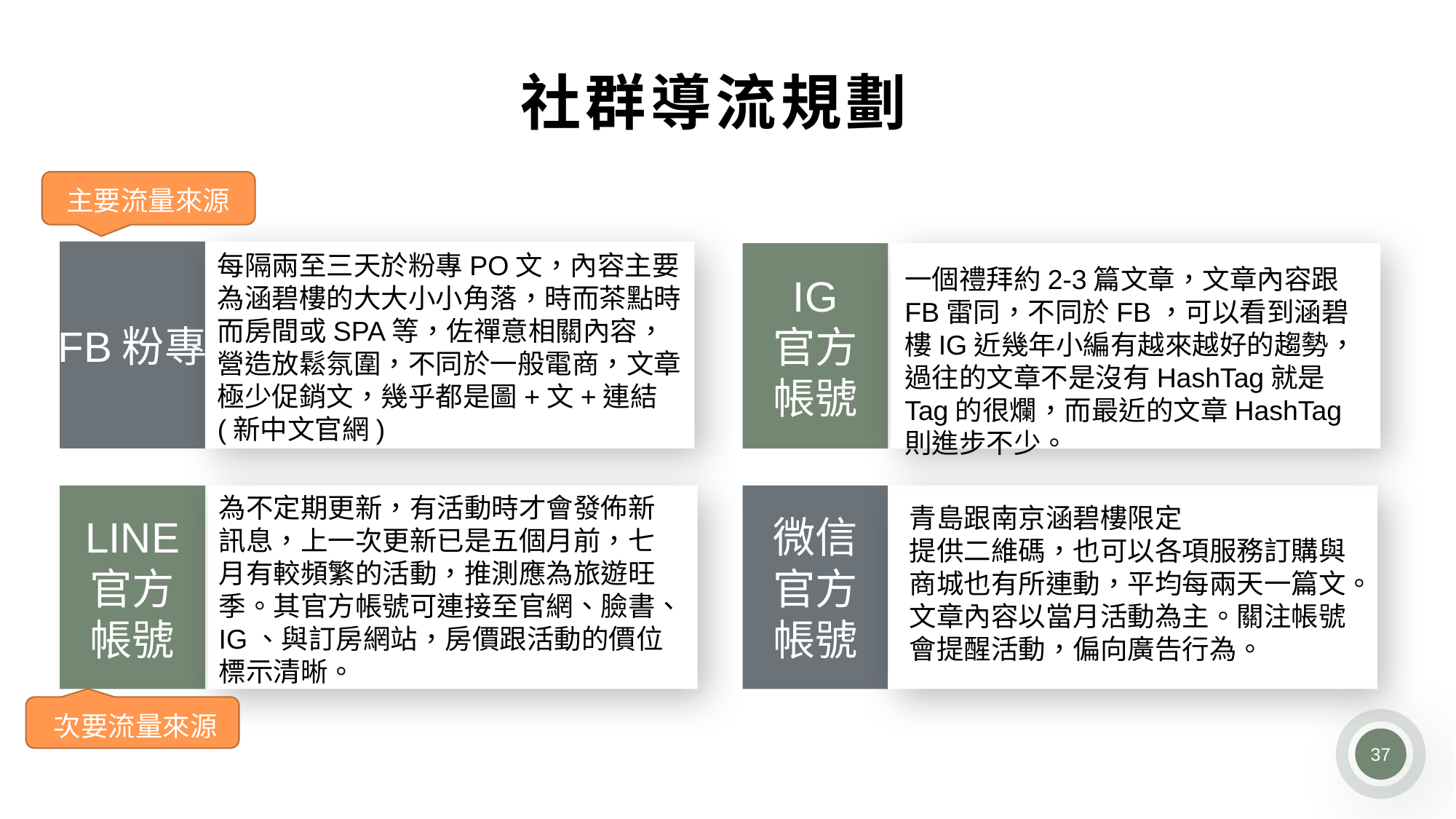

社群導流規劃

主要流量來源

FB粉專
IG
官方
帳號
每隔兩至三天於粉專PO文，內容主要為涵碧樓的大大小小角落，時而茶點時而房間或SPA等，佐禪意相關內容，營造放鬆氛圍，不同於一般電商，文章極少促銷文，幾乎都是圖+文+連結(新中文官網)

一個禮拜約2-3篇文章，文章內容跟FB雷同，不同於FB，可以看到涵碧樓IG近幾年小編有越來越好的趨勢，過往的文章不是沒有HashTag就是Tag的很爛，而最近的文章HashTag則進步不少。
LINE
官方
帳號
為不定期更新，有活動時才會發佈新訊息，上一次更新已是五個月前，七月有較頻繁的活動，推測應為旅遊旺季。其官方帳號可連接至官網、臉書、IG、與訂房網站，房價跟活動的價位標示清晰。

微信
官方
帳號
青島跟南京涵碧樓限定
提供二維碼，也可以各項服務訂購與商城也有所連動，平均每兩天一篇文。文章內容以當月活動為主。關注帳號會提醒活動，偏向廣告行為。

次要流量來源

37